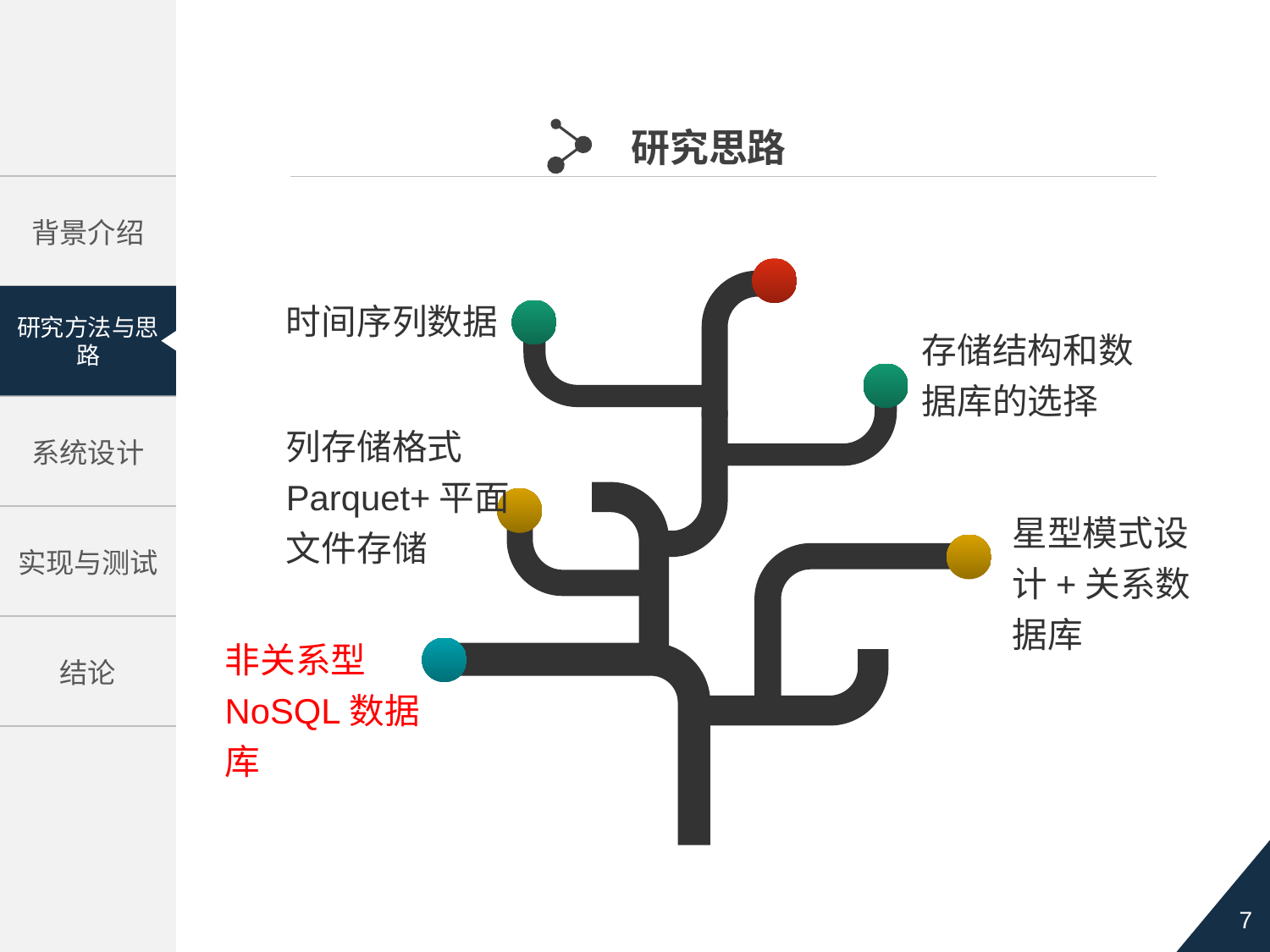

研究思路

时间序列数据

存储结构和数据库的选择

列存储格式Parquet+平面文件存储

星型模式设计+关系数据库

非关系型NoSQL数据库